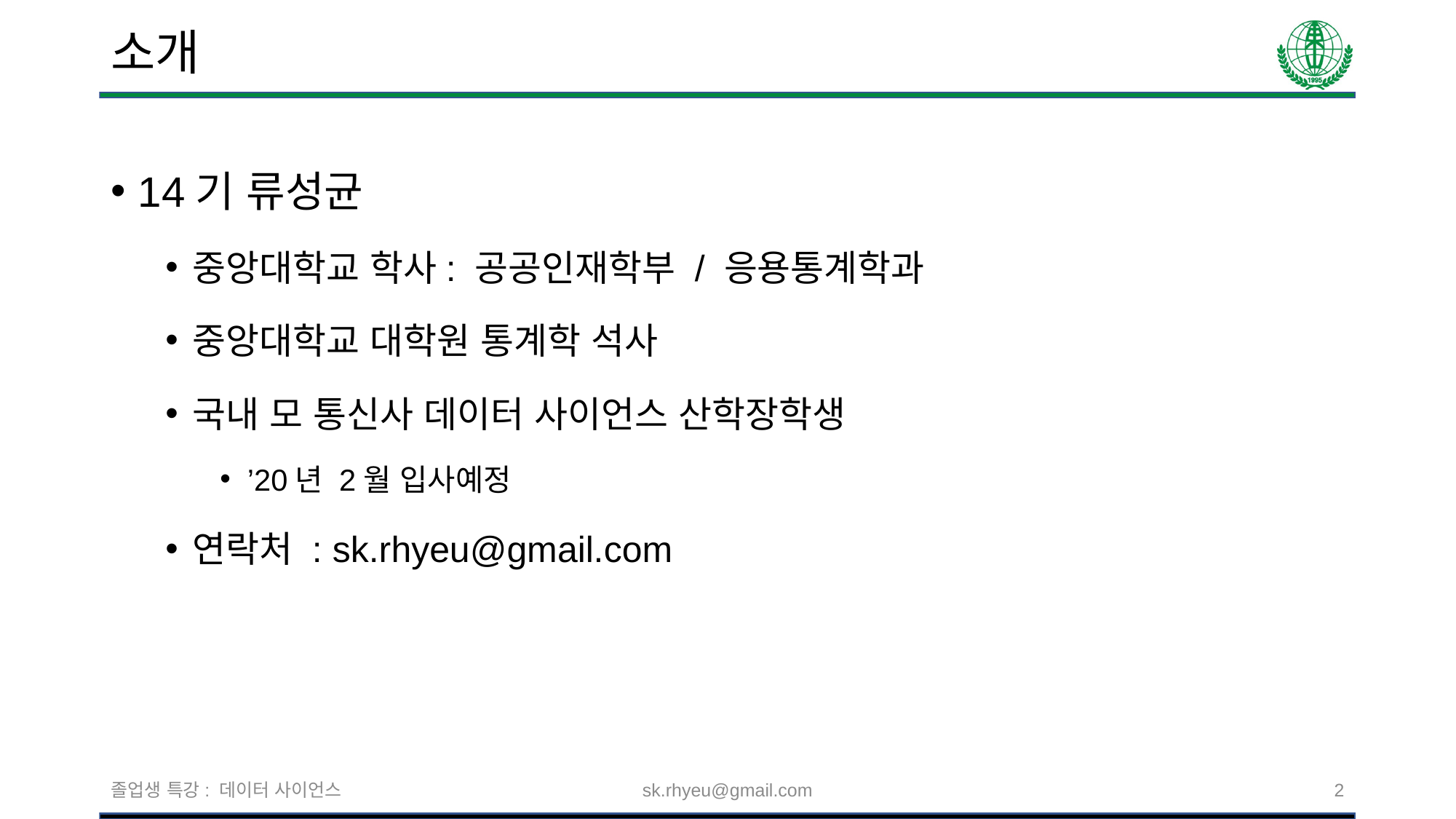

# 소개
14기 류성균
중앙대학교 학사: 공공인재학부 / 응용통계학과
중앙대학교 대학원 통계학 석사
국내 모 통신사 데이터 사이언스 산학장학생
’20년 2월 입사예정
연락처 : sk.rhyeu@gmail.com
졸업생 특강: 데이터 사이언스
sk.rhyeu@gmail.com
2